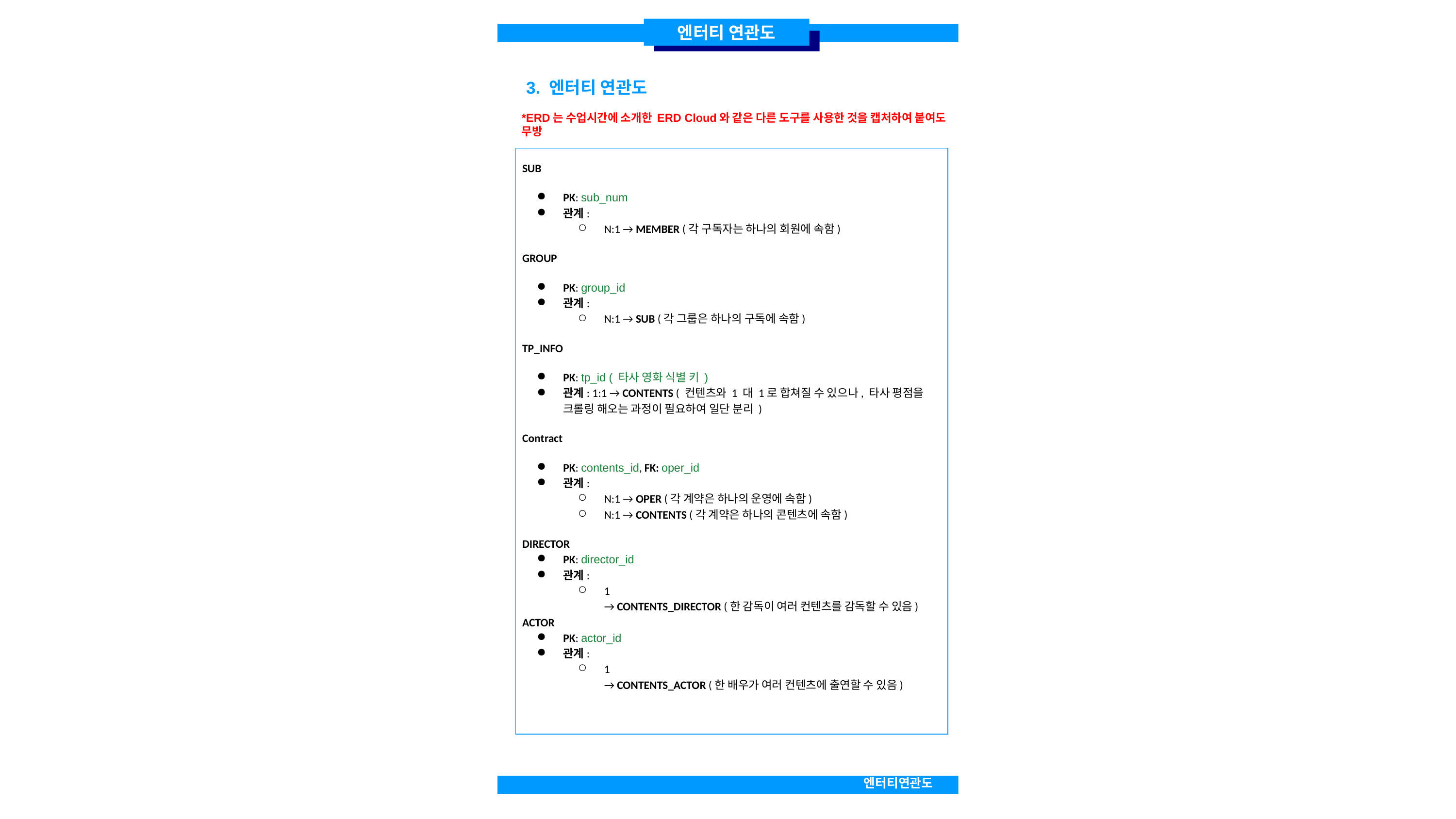

엔터티 연관도

3. 엔터티 연관도
*ERD는 수업시간에 소개한 ERD Cloud와 같은 다른 도구를 사용한 것을 캡처하여 붙여도 무방
SUB
PK: sub_num
관계:
N:1 → MEMBER (각 구독자는 하나의 회원에 속함)
GROUP
PK: group_id
관계:
N:1 → SUB (각 그룹은 하나의 구독에 속함)
TP_INFO
PK: tp_id ( 타사 영화 식별 키 )
관계: 1:1 → CONTENTS ( 컨텐츠와 1 대 1로 합쳐질 수 있으나, 타사 평점을 크롤링 해오는 과정이 필요하여 일단 분리 )
Contract
PK: contents_id, FK: oper_id
관계:
N:1 → OPER (각 계약은 하나의 운영에 속함)
N:1 → CONTENTS (각 계약은 하나의 콘텐츠에 속함)
DIRECTOR
PK: director_id
관계:
1
→ CONTENTS_DIRECTOR (한 감독이 여러 컨텐츠를 감독할 수 있음)
ACTOR
PK: actor_id
관계:
1
→ CONTENTS_ACTOR (한 배우가 여러 컨텐츠에 출연할 수 있음)

엔터티연관도